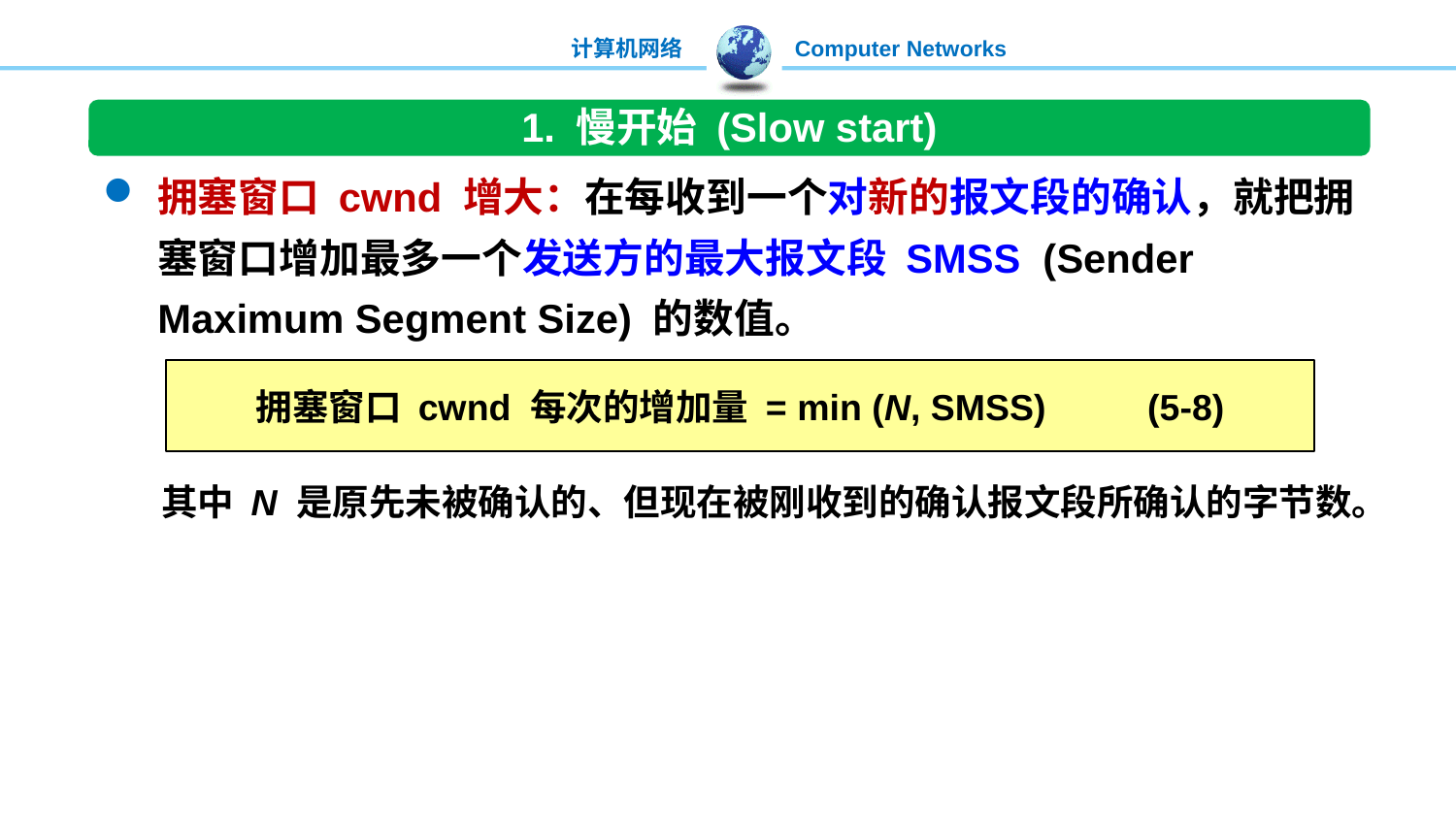

1. 慢开始 (Slow start)

拥塞窗口 cwnd 增大：在每收到一个对新的报文段的确认，就把拥塞窗口增加最多一个发送方的最大报文段 SMSS  (Sender Maximum Segment Size) 的数值。

      其中 N 是原先未被确认的、但现在被刚收到的确认报文段所确认的字节数。
拥塞窗口 cwnd 每次的增加量 = min (N, SMSS)          (5-8)